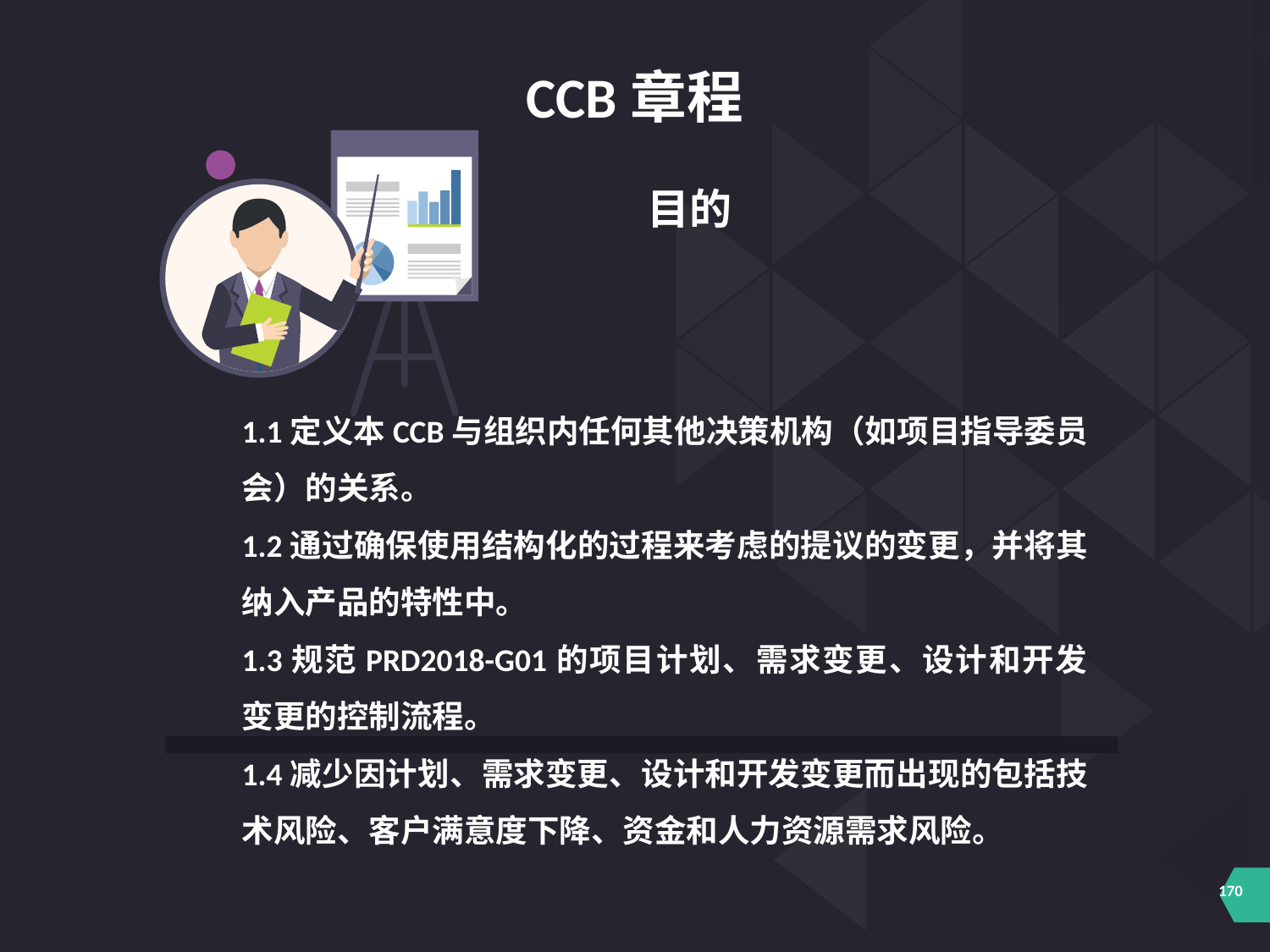

CCB章程

目的
1.1定义本CCB与组织内任何其他决策机构（如项目指导委员会）的关系。
1.2通过确保使用结构化的过程来考虑的提议的变更，并将其纳入产品的特性中。
1.3规范PRD2018-G01的项目计划、需求变更、设计和开发变更的控制流程。
1.4减少因计划、需求变更、设计和开发变更而出现的包括技术风险、客户满意度下降、资金和人力资源需求风险。